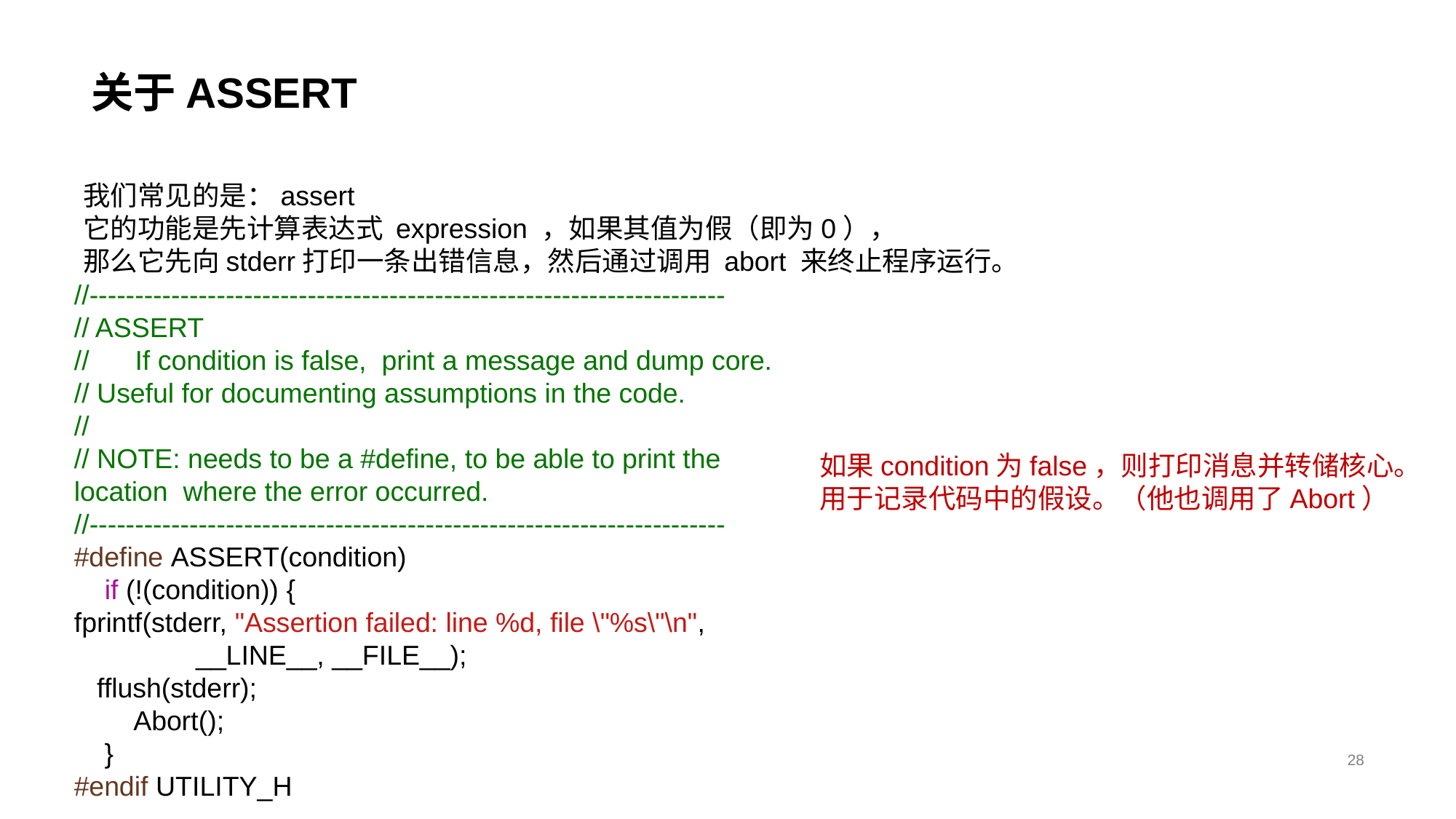

# 关于ASSERT
我们常见的是：assert
它的功能是先计算表达式 expression ，如果其值为假（即为0），
那么它先向stderr打印一条出错信息，然后通过调用 abort 来终止程序运行。

//----------------------------------------------------------------------
// ASSERT
//      If condition is false,  print a message and dump core.
// Useful for documenting assumptions in the code.
//
// NOTE: needs to be a #define, to be able to print the
location  where the error occurred.
//----------------------------------------------------------------------
#define ASSERT(condition)
    if (!(condition)) {
fprintf(stderr, "Assertion failed: line %d, file \"%s\"\n",
                __LINE__, __FILE__);
   fflush(stderr);
        Abort();
    }
#endif UTILITY_H
如果condition为false，则打印消息并转储核心。
用于记录代码中的假设。（他也调用了Abort）
28